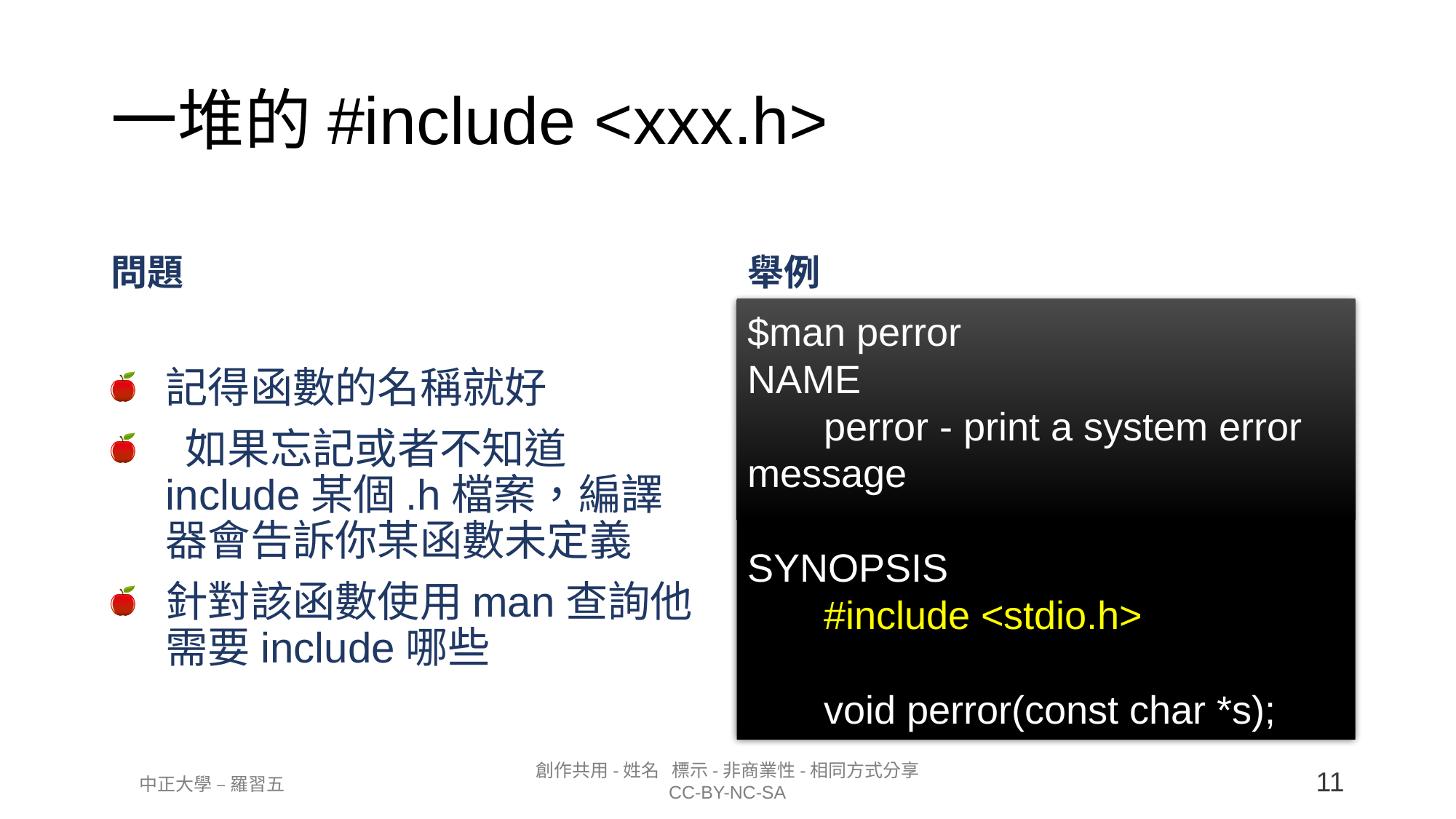

# 一堆的#include <xxx.h>
問題
舉例
記得函數的名稱就好
 如果忘記或者不知道include某個.h檔案，編譯器會告訴你某函數未定義
針對該函數使用man查詢他需要include哪些
$man perror
NAME
       perror - print a system error message

SYNOPSIS
       #include <stdio.h>

       void perror(const char *s);